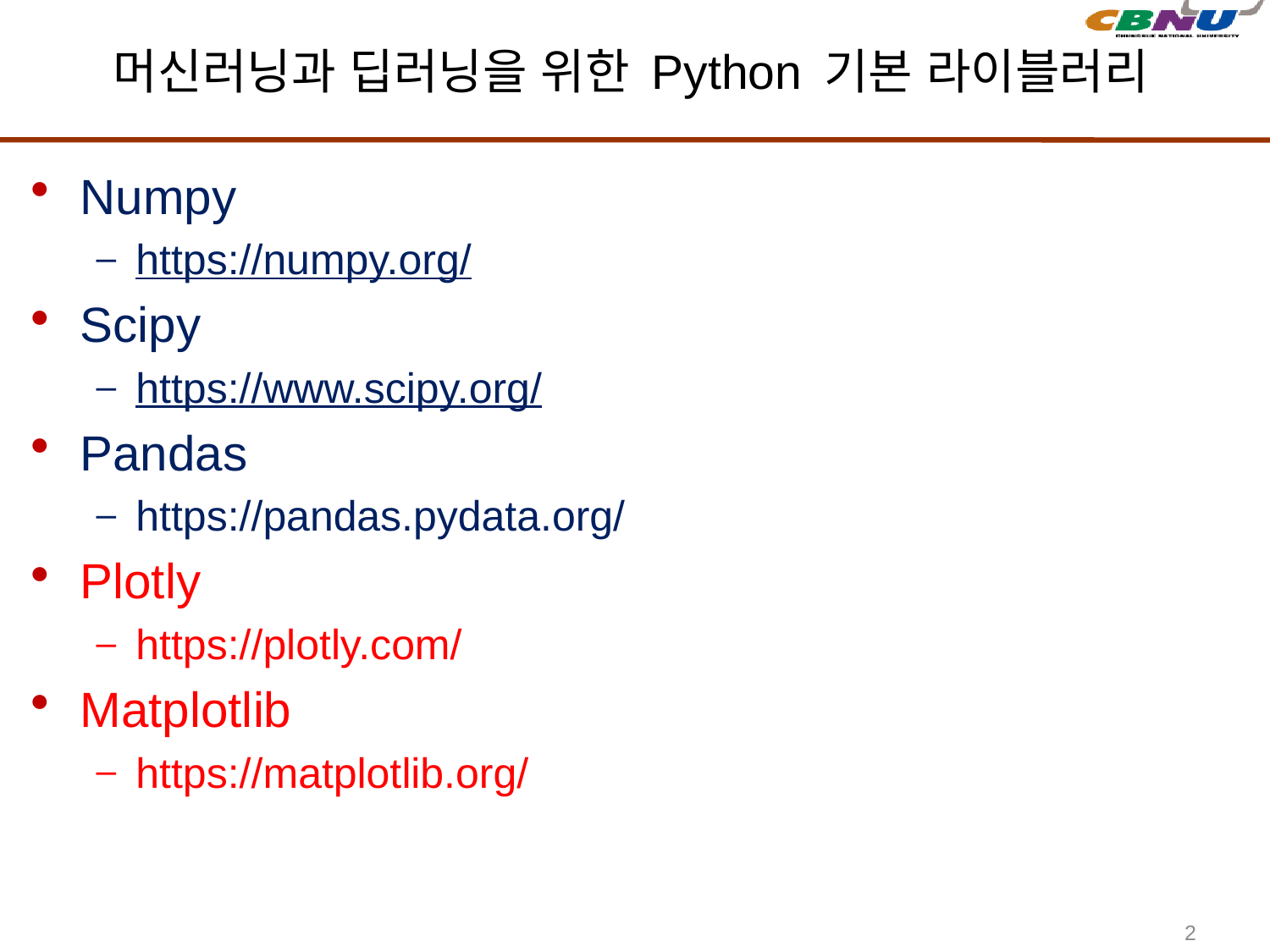

# 머신러닝과 딥러닝을 위한 Python 기본 라이블러리
Numpy
https://numpy.org/
Scipy
https://www.scipy.org/
Pandas
https://pandas.pydata.org/
Plotly
https://plotly.com/
Matplotlib
https://matplotlib.org/
2